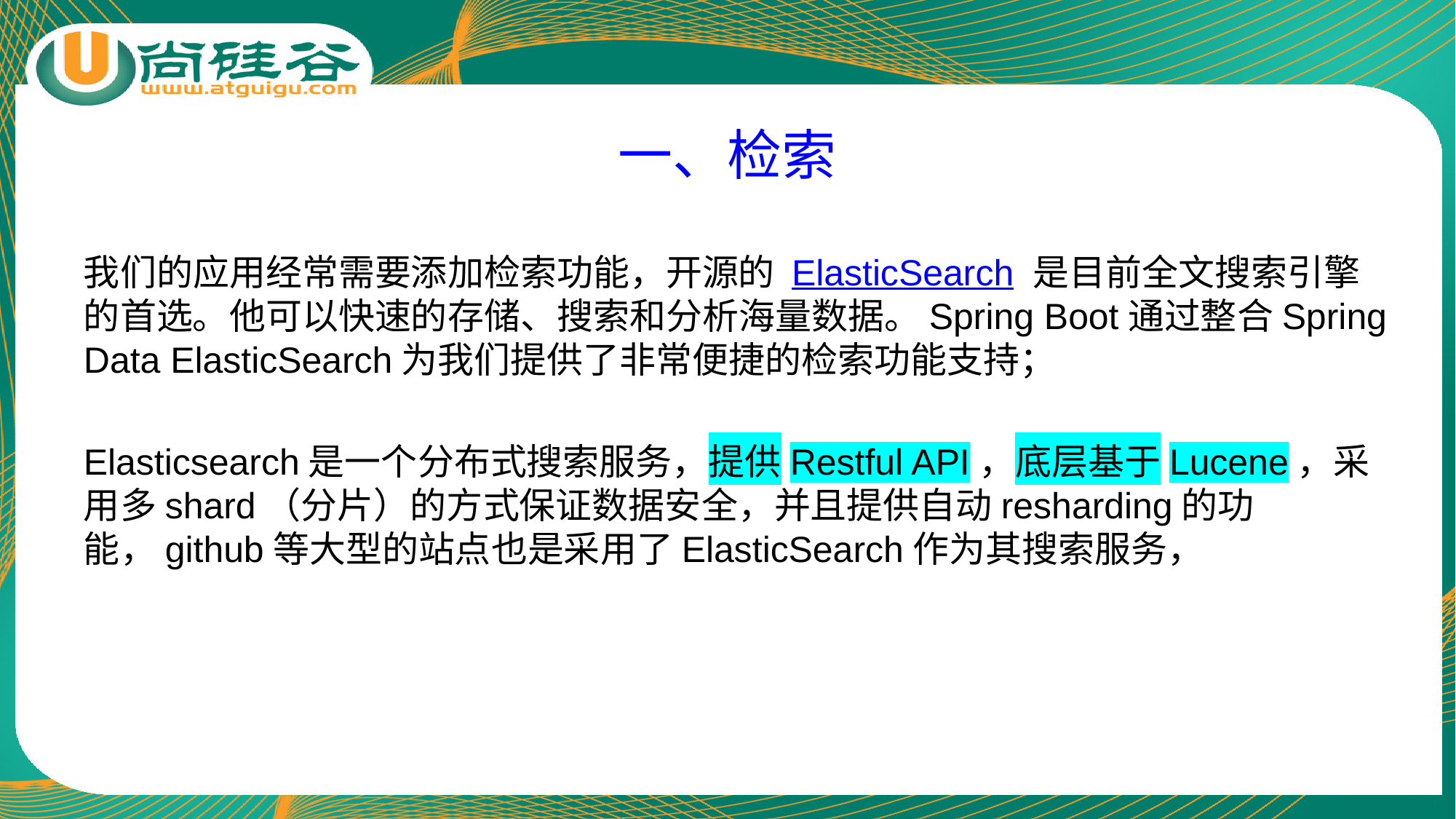

# 一、检索
我们的应用经常需要添加检索功能，开源的 ElasticSearch 是目前全文搜索引擎的首选。他可以快速的存储、搜索和分析海量数据。Spring Boot通过整合Spring Data ElasticSearch为我们提供了非常便捷的检索功能支持；

Elasticsearch是一个分布式搜索服务，提供Restful API，底层基于Lucene，采用多shard（分片）的方式保证数据安全，并且提供自动resharding的功能，github等大型的站点也是采用了ElasticSearch作为其搜索服务，